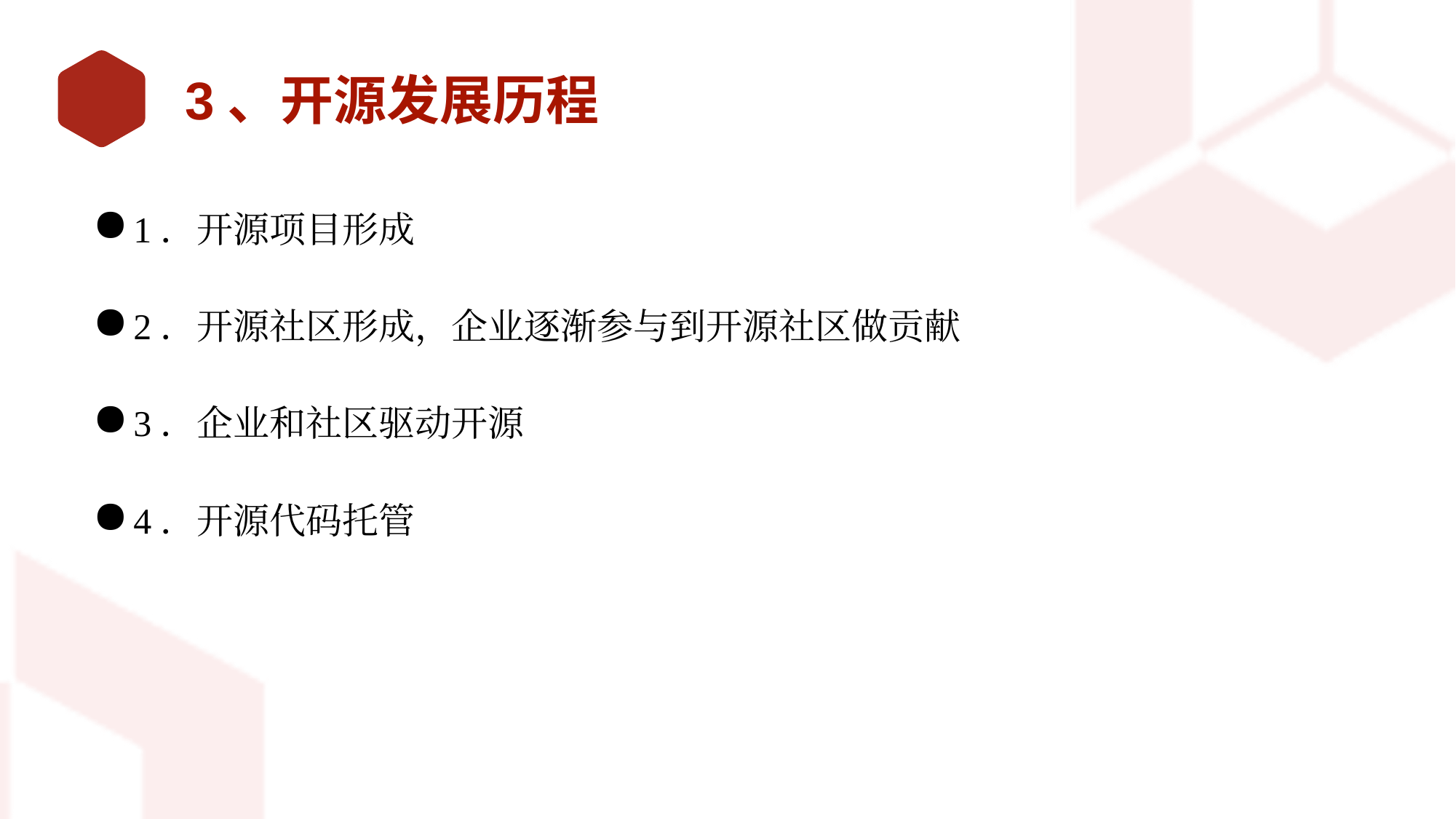

# 3、开源发展历程
1．开源项目形成
2．开源社区形成，企业逐渐参与到开源社区做贡献
3．企业和社区驱动开源
4．开源代码托管